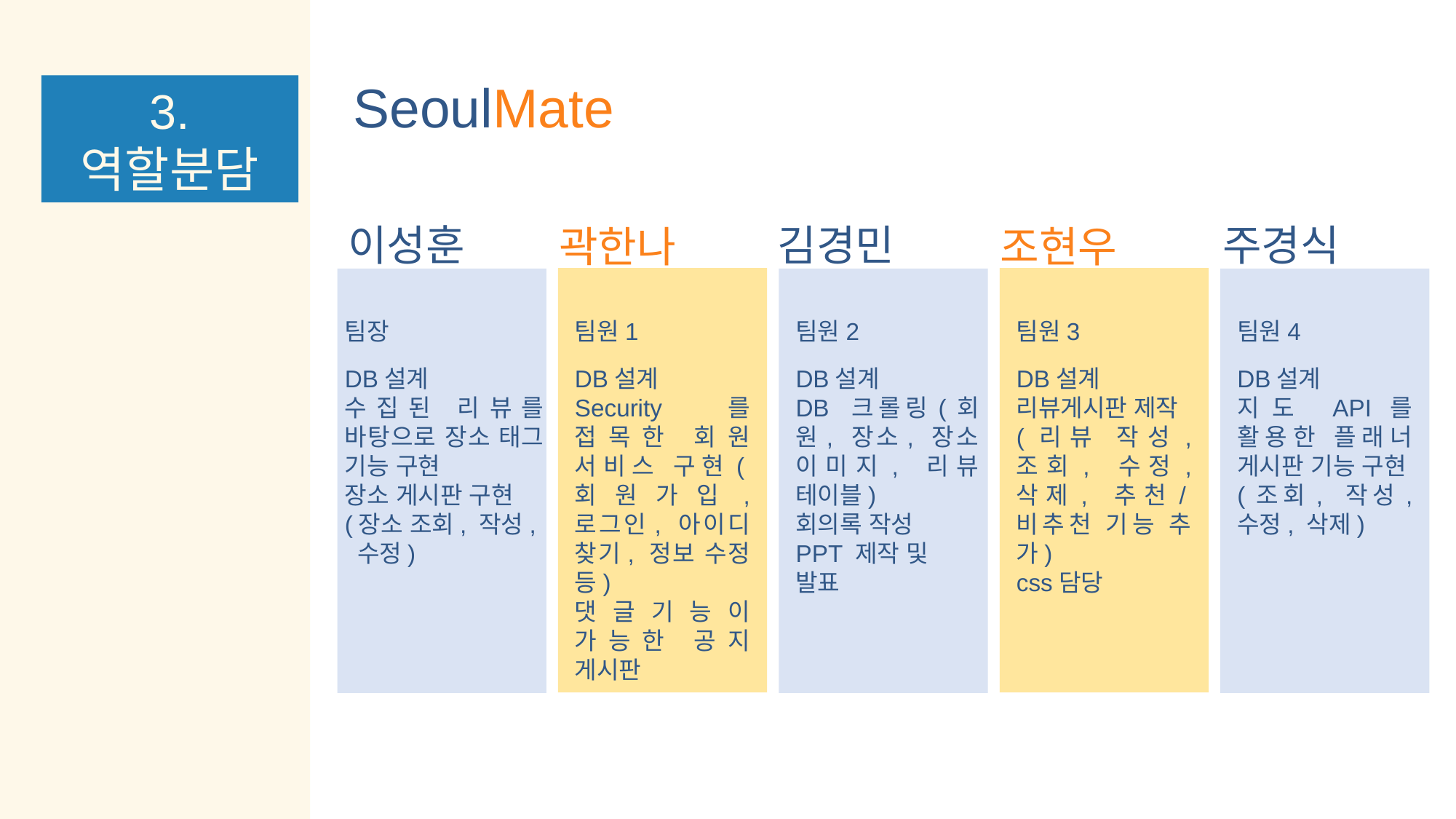

SeoulMate
3. 역할분담
이성훈
김경민
주경식
곽한나
조현우

팀장

DB설계
수집된 리뷰를 바탕으로 장소 태그 기능 구현
장소 게시판 구현
(장소 조회, 작성,
 수정)
팀원1

DB설계
Security를 접목한 회원 서비스 구현(회원가입, 로그인, 아이디 찾기, 정보 수정 등)
댓글기능이 가능한 공지 게시판

팀원2

DB설계
DB 크롤링(회원, 장소, 장소 이미지, 리뷰 테이블)
회의록 작성
PPT 제작 및 발표
팀원3

DB설계
리뷰게시판 제작
(리뷰 작성, 조회, 수정, 삭제, 추천/비추천 기능 추가)
css담당

팀원4

DB설계
지도 API를 활용한 플래너 게시판 기능 구현(조회, 작성, 수정, 삭제)